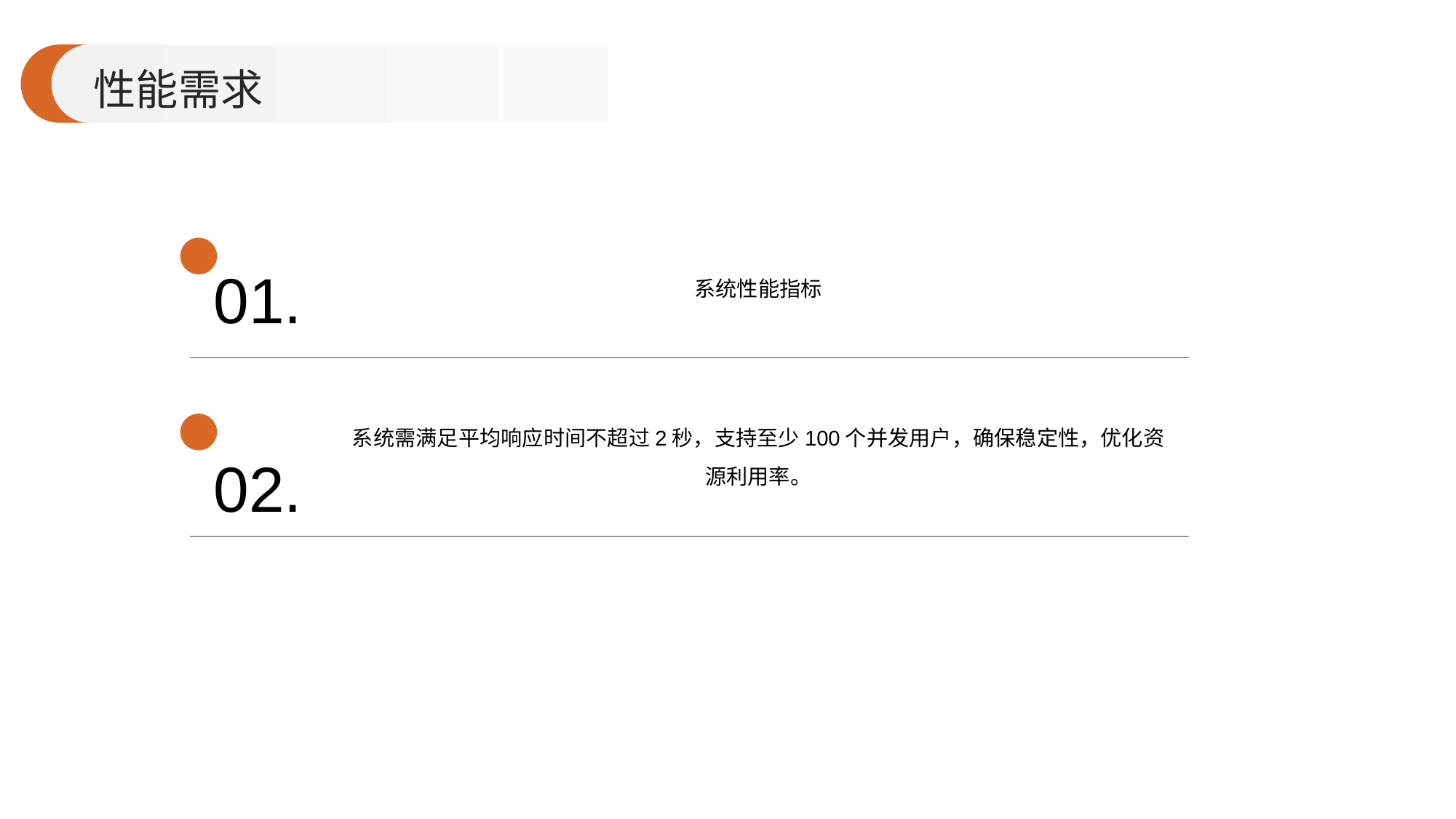

性能需求
系统性能指标

01.
系统需满足平均响应时间不超过2秒，支持至少100个并发用户，确保稳定性，优化资源利用率。

02.